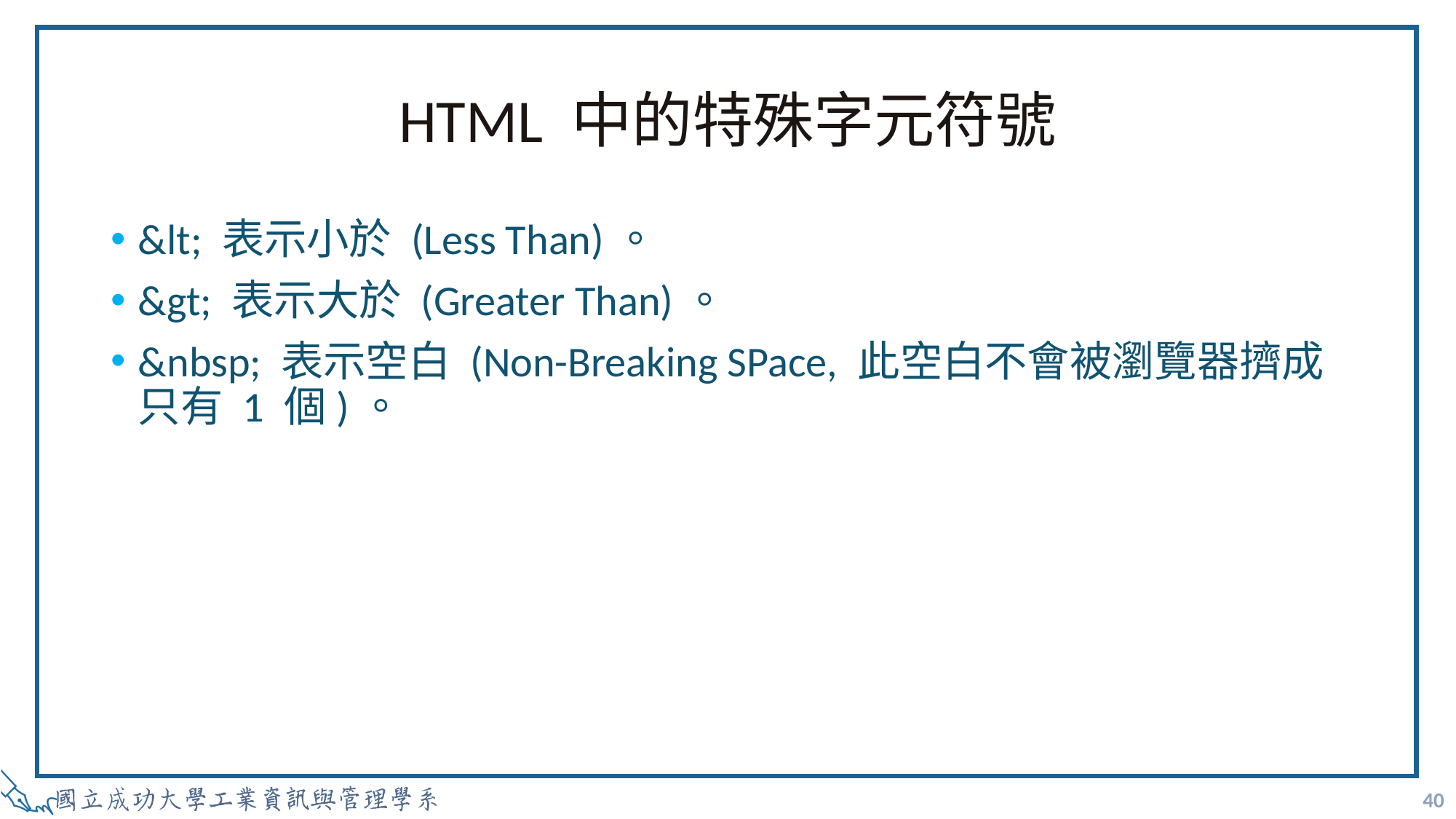

# HTML 中的特殊字元符號
&lt; 表示小於 (Less Than)。
&gt; 表示大於 (Greater Than)。
&nbsp; 表示空白 (Non-Breaking SPace, 此空白不會被瀏覽器擠成只有 1 個)。
40